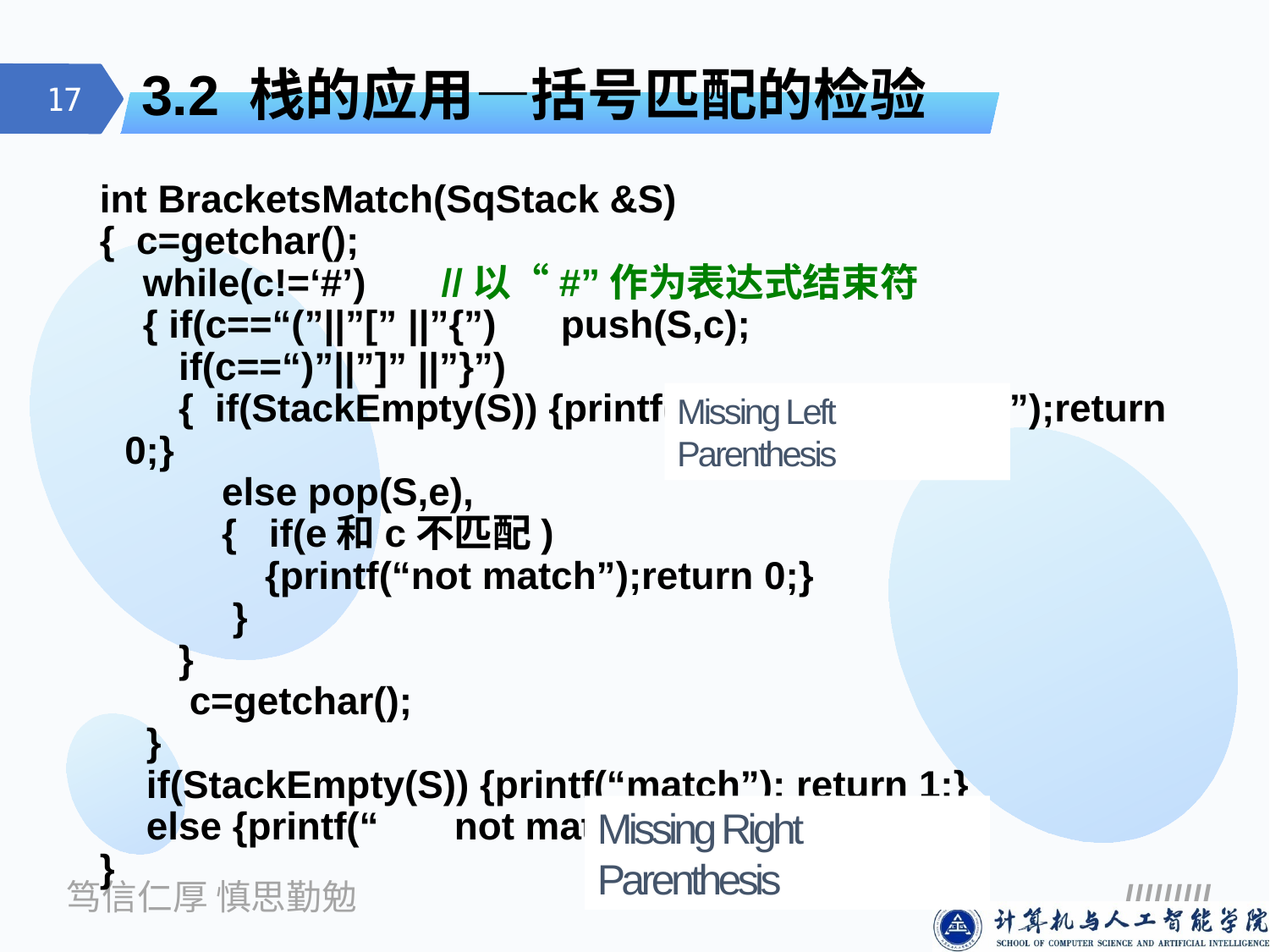

# 3.2 栈的应用—括号匹配的检验
int BracketsMatch(SqStack &S)
{  c=getchar();
    while(c!=‘#’)       //以“#”作为表达式结束符
    { if(c==“(”||”[” ||”{”)      push(S,c);
     if(c==“)”||”]” ||”}”)
     {  if(StackEmpty(S)) {printf(“      not match      ”);return 0;}
         else pop(S,e),
         {   if(e和c不匹配)
             {printf(“not match”);return 0;}
          }
     }
      c=getchar();
  }
  if(StackEmpty(S)) {printf(“match”); return 1;}
  else {printf(“       not match           ”);return 0;}
}
Missing Left Parenthesis
Missing Right Parenthesis